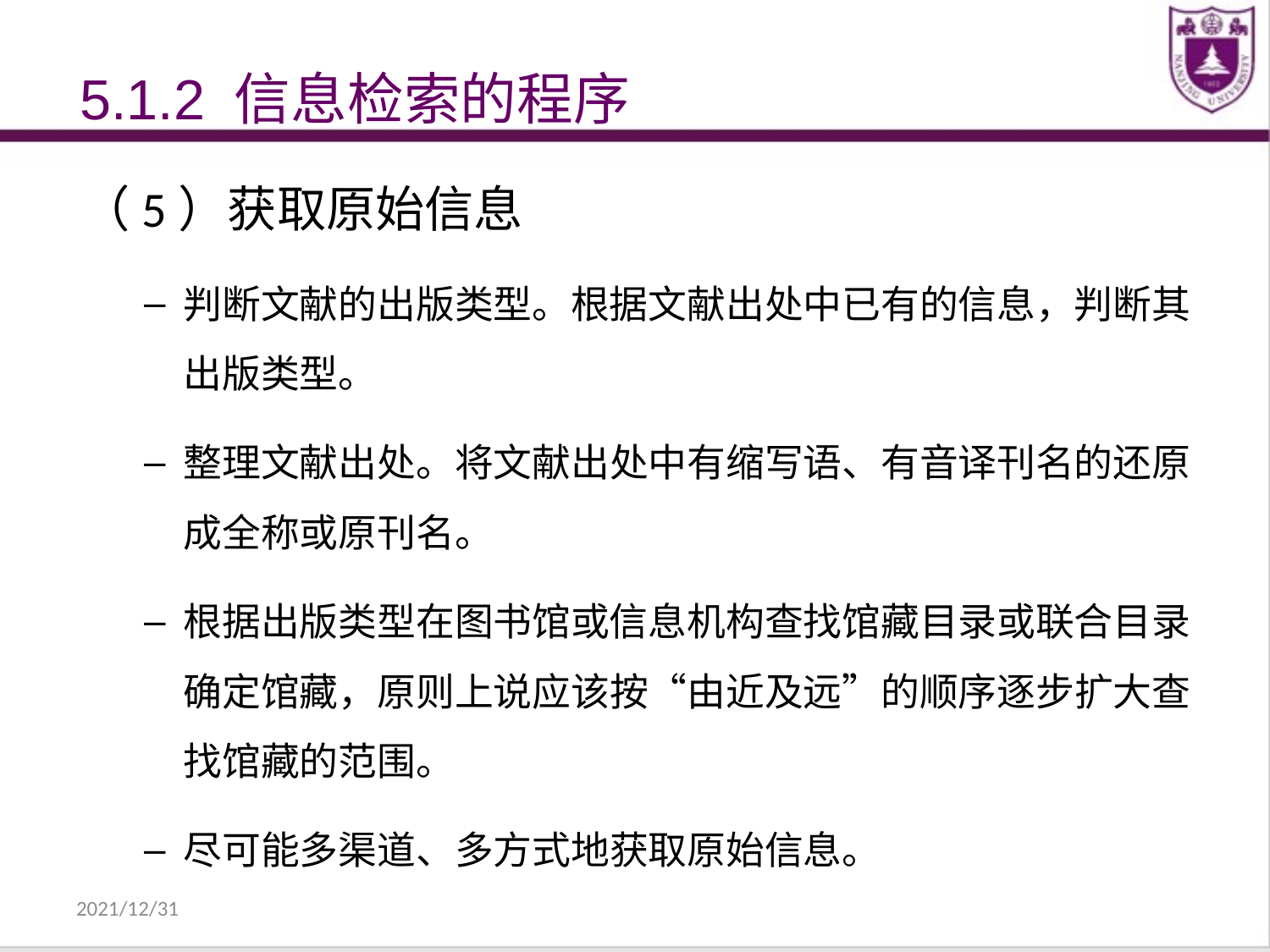

5.1.2 信息检索的程序

（5）获取原始信息
判断文献的出版类型。根据文献出处中已有的信息，判断其出版类型。
整理文献出处。将文献出处中有缩写语、有音译刊名的还原成全称或原刊名。
根据出版类型在图书馆或信息机构查找馆藏目录或联合目录确定馆藏，原则上说应该按“由近及远”的顺序逐步扩大查找馆藏的范围。
尽可能多渠道、多方式地获取原始信息。
2021/12/31